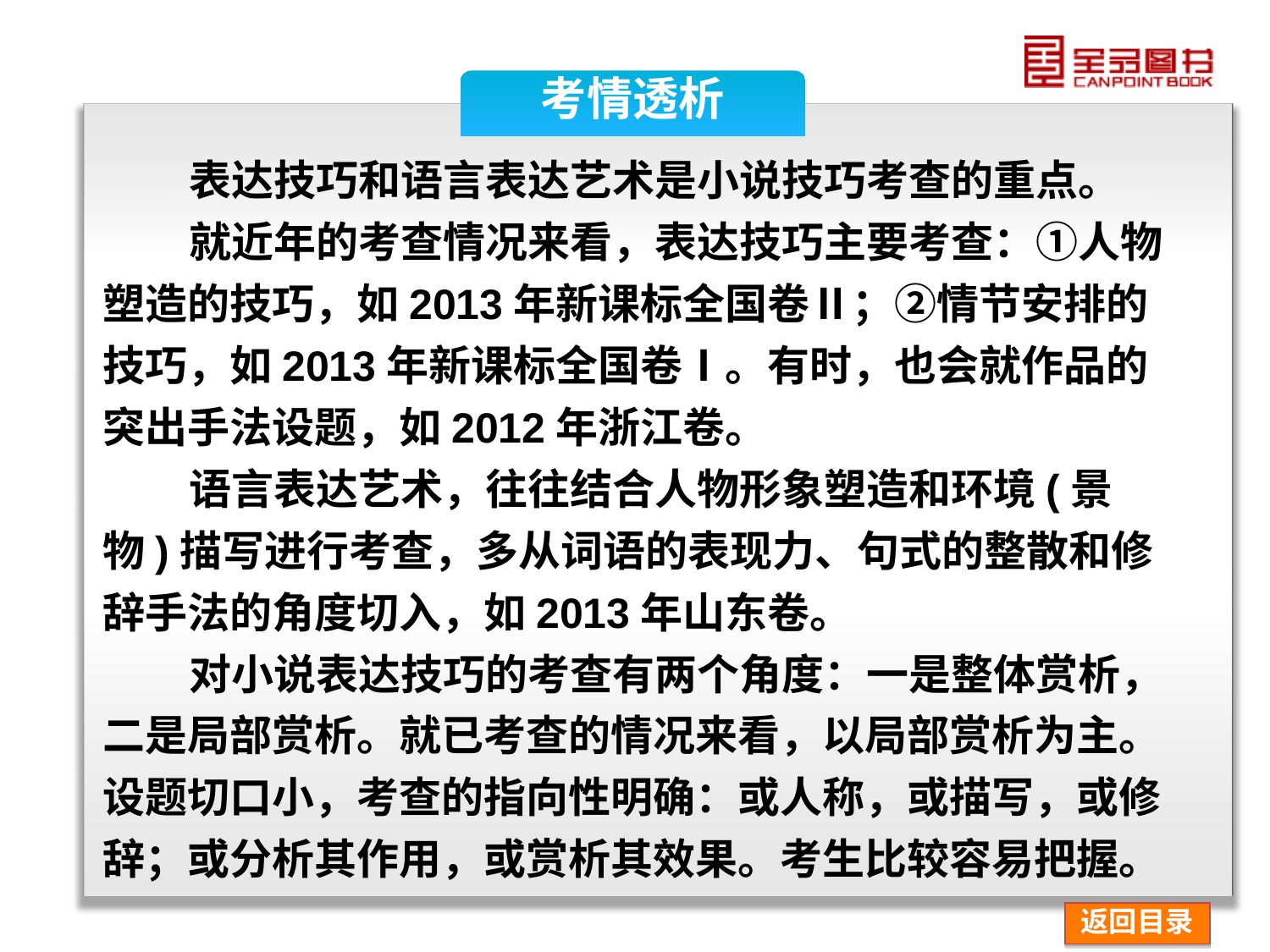

考情透析
表达技巧和语言表达艺术是小说技巧考查的重点。
就近年的考查情况来看，表达技巧主要考查：①人物塑造的技巧，如2013年新课标全国卷Ⅱ；②情节安排的技巧，如2013年新课标全国卷Ⅰ。有时，也会就作品的突出手法设题，如2012年浙江卷。
语言表达艺术，往往结合人物形象塑造和环境(景物)描写进行考查，多从词语的表现力、句式的整散和修辞手法的角度切入，如2013年山东卷。
对小说表达技巧的考查有两个角度：一是整体赏析，二是局部赏析。就已考查的情况来看，以局部赏析为主。设题切口小，考查的指向性明确：或人称，或描写，或修辞；或分析其作用，或赏析其效果。考生比较容易把握。
返回目录